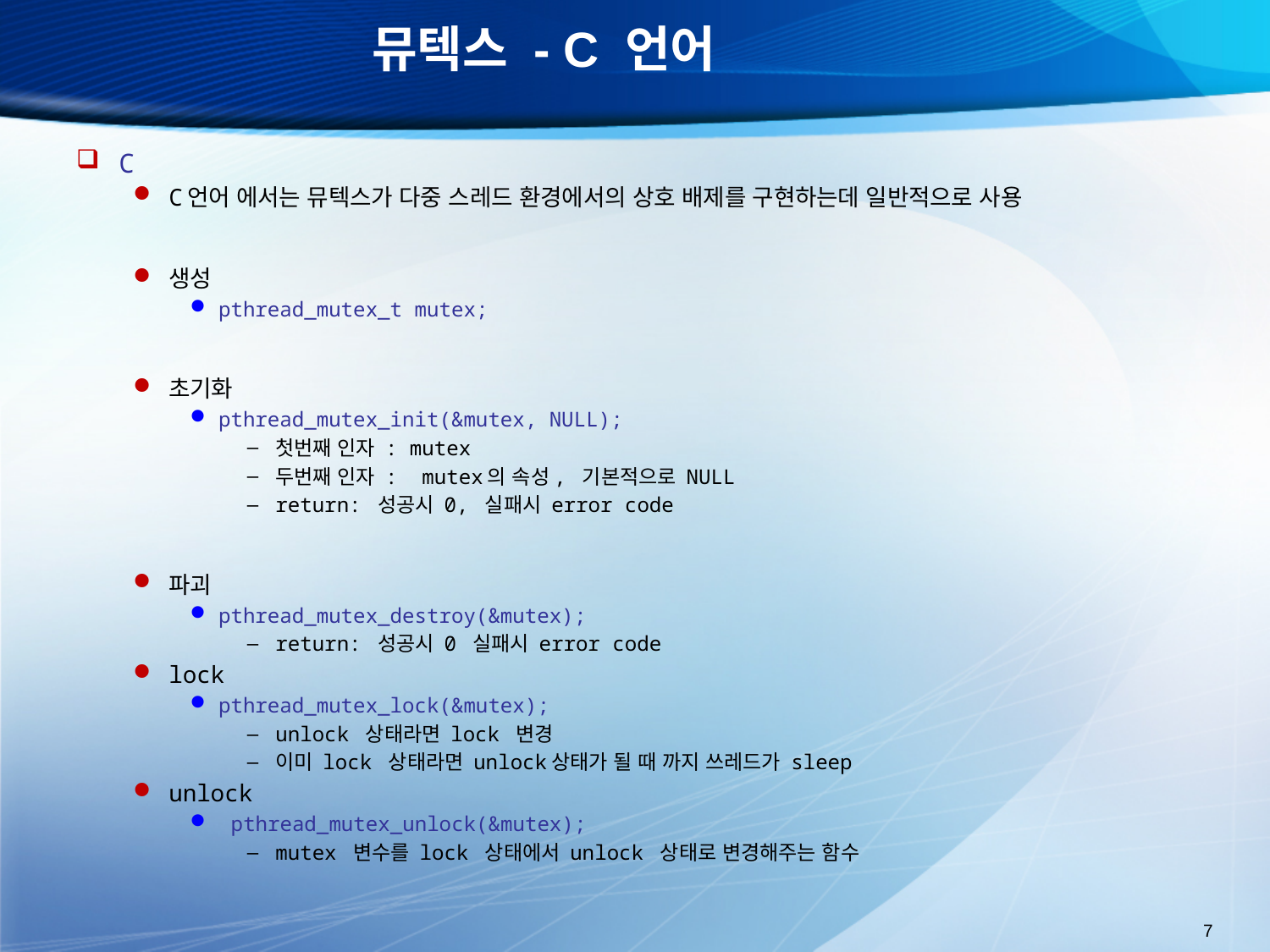

# 뮤텍스 - C 언어
C
C언어 에서는 뮤텍스가 다중 스레드 환경에서의 상호 배제를 구현하는데 일반적으로 사용

생성
pthread_mutex_t mutex;

초기화
pthread_mutex_init(&mutex, NULL);
첫번째 인자 : mutex
두번째 인자 :  mutex의 속성, 기본적으로 NULL
return: 성공시 0, 실패시 error code

파괴
pthread_mutex_destroy(&mutex);
return: 성공시 0 실패시 error code
lock
pthread_mutex_lock(&mutex);
unlock 상태라면 lock 변경
이미 lock 상태라면 unlock상태가 될 때 까지 쓰레드가 sleep
unlock
 pthread_mutex_unlock(&mutex);
mutex 변수를 lock 상태에서 unlock 상태로 변경해주는 함수